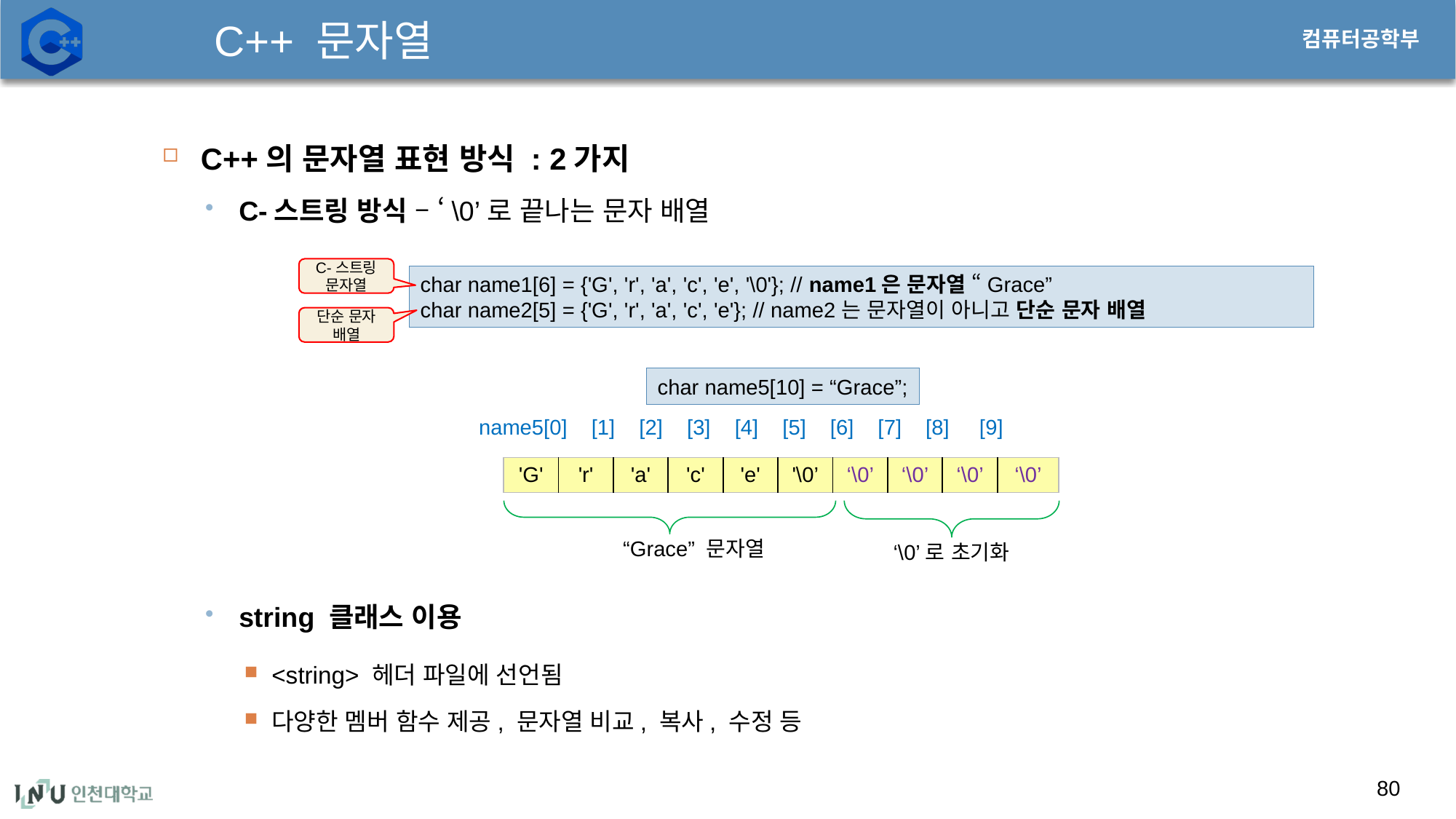

# C++ 문자열
80
C++의 문자열 표현 방식 : 2가지
C-스트링 방식 – ‘\0’로 끝나는 문자 배열

string 클래스 이용
<string> 헤더 파일에 선언됨
다양한 멤버 함수 제공, 문자열 비교, 복사, 수정 등
C-스트링 문자열
char name1[6] = {'G', 'r', 'a', 'c', 'e', '\0'}; // name1은 문자열 “Grace”
char name2[5] = {'G', 'r', 'a', 'c', 'e'}; // name2는 문자열이 아니고 단순 문자 배열
단순 문자 배열

char name5[10] = “Grace”;
name5[0]    [1]    [2]    [3]    [4]    [5]    [6]    [7]    [8]     [9]

| 'G' | 'r' | 'a' | 'c' | 'e' | '\0’ | ‘\0’ | ‘\0’ | ‘\0’ | ‘\0’ |
| --- | --- | --- | --- | --- | --- | --- | --- | --- | --- |
“Grace” 문자열
‘\0’로 초기화